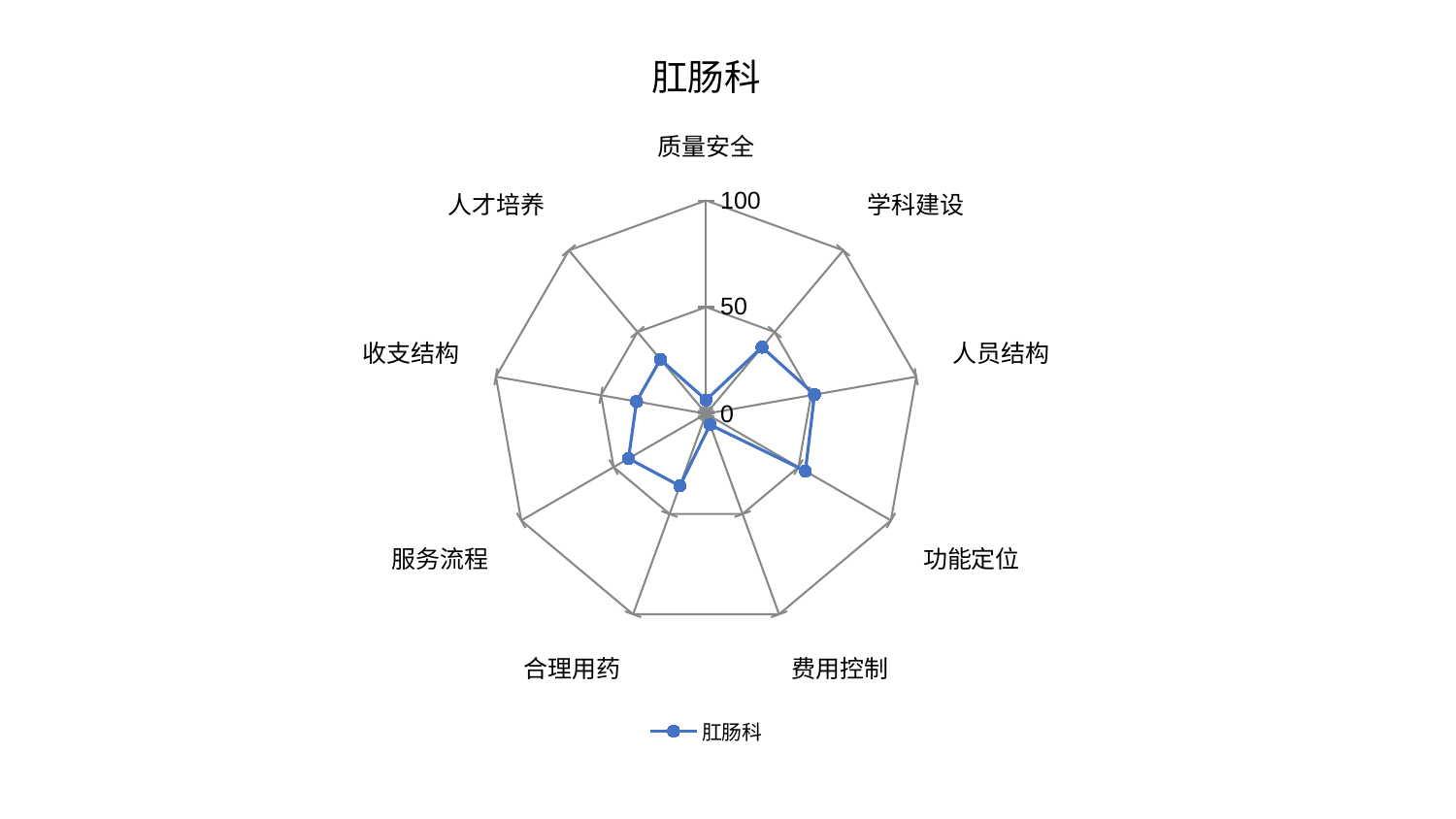

### Chart: 肛肠科

| Category | 肛肠科 |
|---|---|
| 质量安全 | 6.449558131179515 |
| 学科建设 | 40.768192432752365 |
| 人员结构 | 51.62116825793583 |
| 功能定位 | 53.733723928428894 |
| 费用控制 | 5.4762661646056685 |
| 合理用药 | 35.99066472658602 |
| 服务流程 | 41.95781434944887 |
| 收支结构 | 33.106435865587144 |
| 人才培养 | 33.316335184884615 |
97